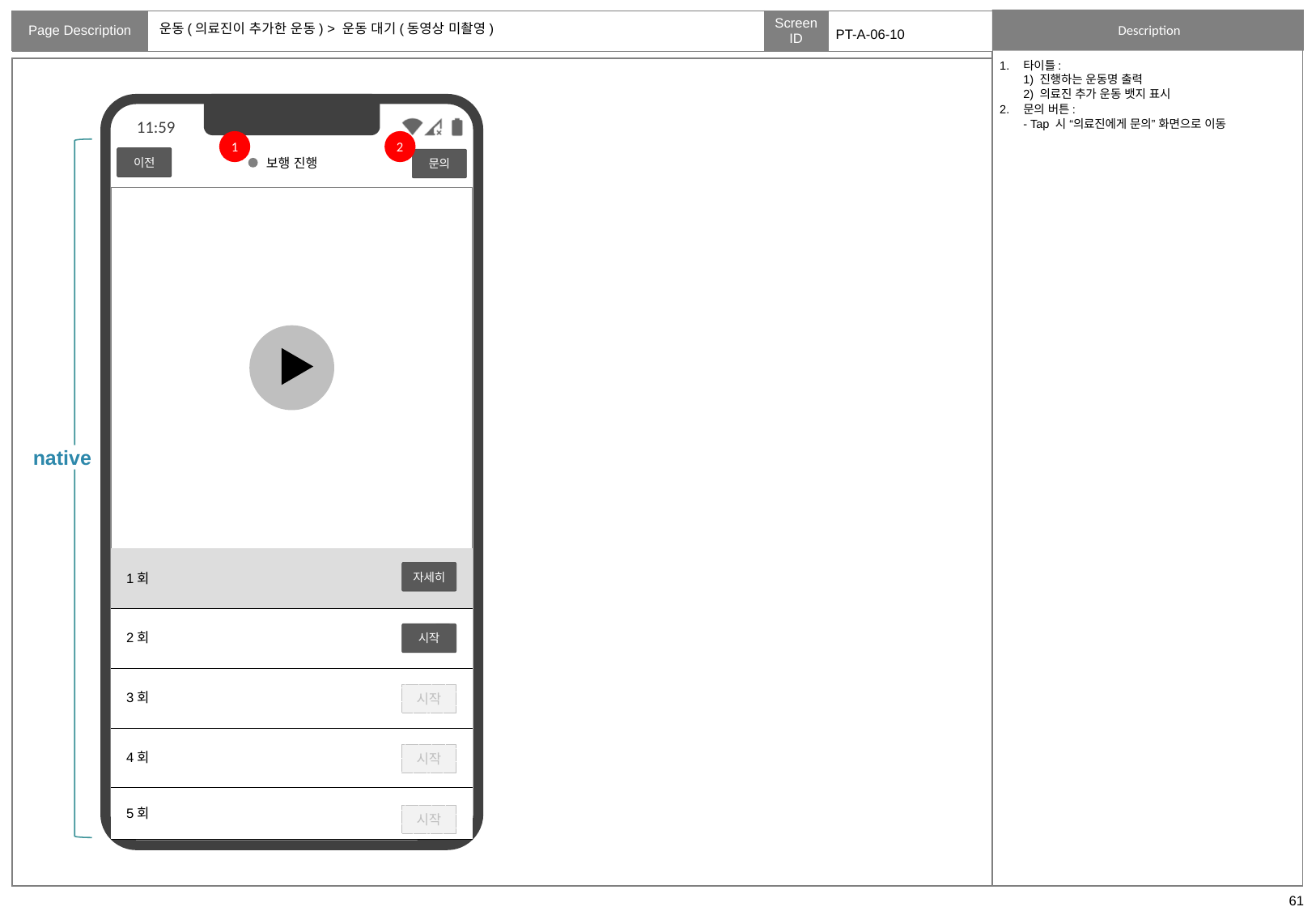

# 운동(의료진이 추가한 운동) > 운동 대기(동영상 미촬영)
PT-A-06-10
타이틀:
1) 진행하는 운동명 출력
2) 의료진 추가 운동 뱃지 표시
문의 버튼:
- Tap 시 “의료진에게 문의” 화면으로 이동

1

2

native

이전
보행 진행

문의

| 1회 |  |
| --- | --- |
| 2회 |  |
| 3회 |  |
| 4회 |  |
| 5회 |  |

자세히

시작

시작

시작

시작